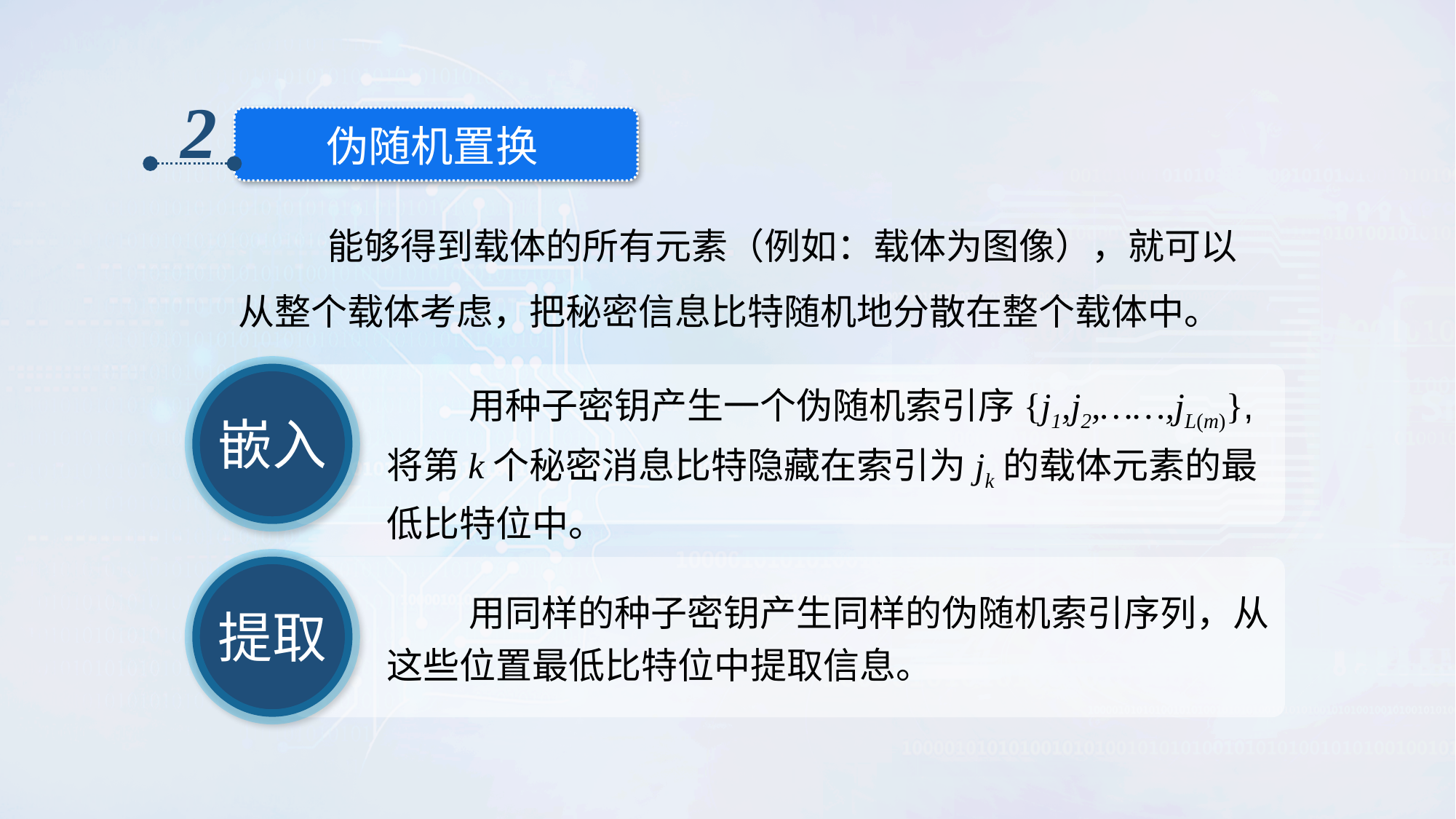

2

伪随机置换
  能够得到载体的所有元素（例如：载体为图像），就可以从整个载体考虑，把秘密信息比特随机地分散在整个载体中。

嵌入

         用种子密钥产生一个伪随机索引序{j1,j2,……,jL(m)},将第k个秘密消息比特隐藏在索引为jk的载体元素的最低比特位中。

提取

         用同样的种子密钥产生同样的伪随机索引序列，从这些位置最低比特位中提取信息。